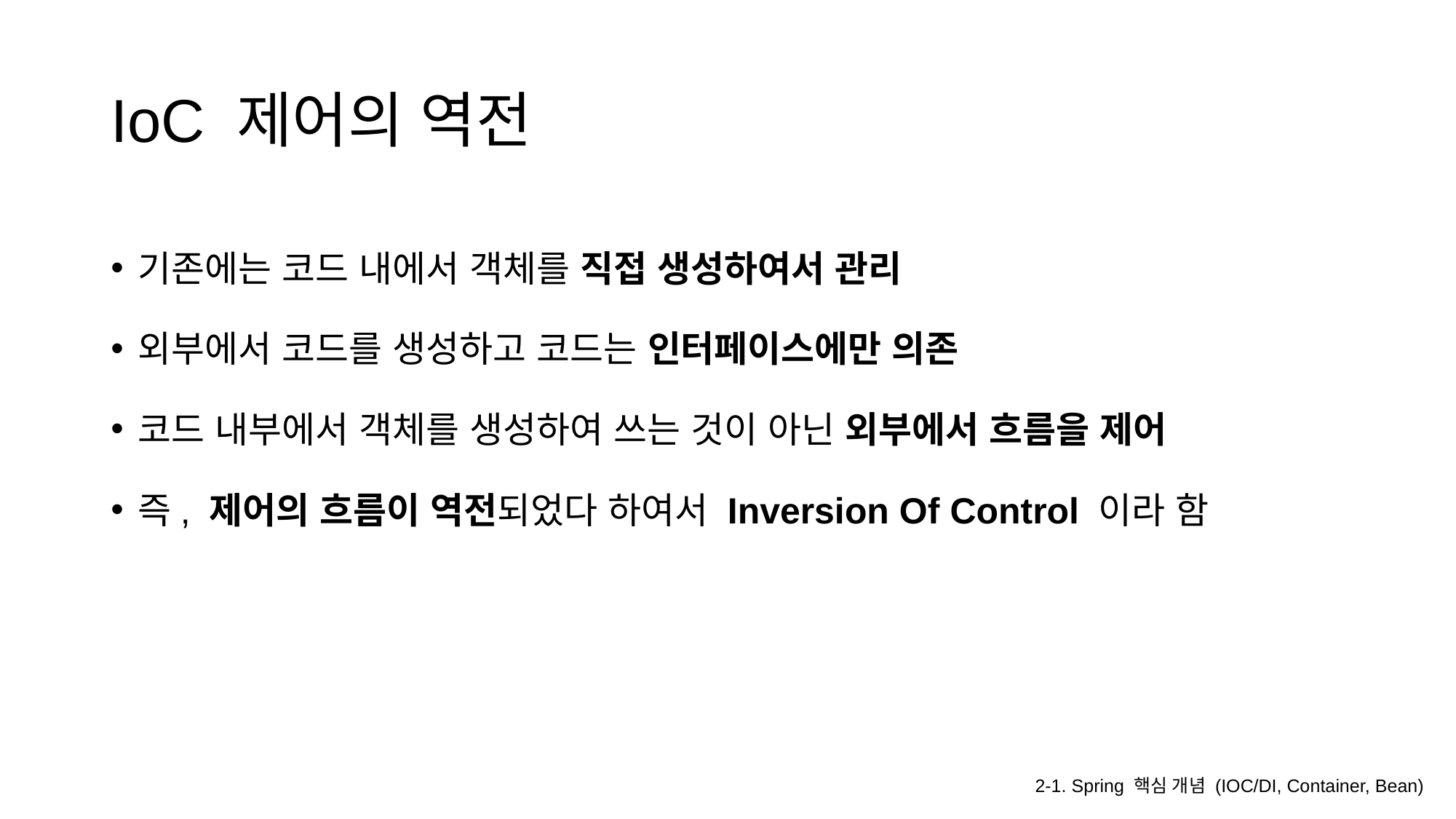

# IoC 제어의 역전
기존에는 코드 내에서 객체를 직접 생성하여서 관리
외부에서 코드를 생성하고 코드는 인터페이스에만 의존
코드 내부에서 객체를 생성하여 쓰는 것이 아닌 외부에서 흐름을 제어
즉, 제어의 흐름이 역전되었다 하여서 Inversion Of Control 이라 함
2-1. Spring 핵심 개념 (IOC/DI, Container, Bean)